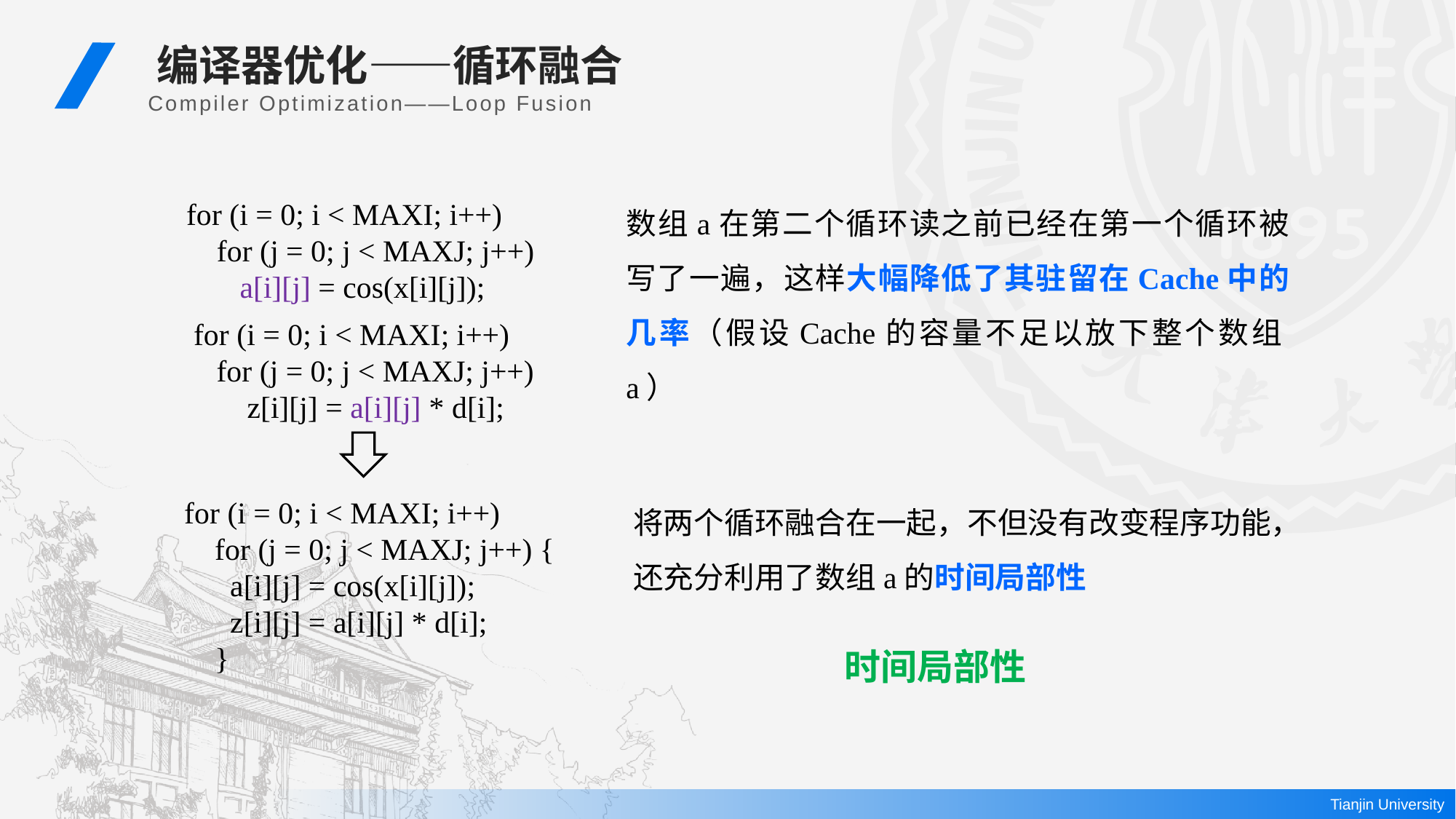

编译器优化——循环融合
  Compiler Optimization——Loop Fusion
数组a在第二个循环读之前已经在第一个循环被写了一遍，这样大幅降低了其驻留在Cache中的几率（假设Cache的容量不足以放下整个数组a）
for (i = 0; i < MAXI; i++)
    for (j = 0; j < MAXJ; j++)
       a[i][j] = cos(x[i][j]);

 for (i = 0; i < MAXI; i++)
    for (j = 0; j < MAXJ; j++)
        z[i][j] = a[i][j] * d[i];

将两个循环融合在一起，不但没有改变程序功能，还充分利用了数组a的时间局部性
for (i = 0; i < MAXI; i++)
    for (j = 0; j < MAXJ; j++) {
      a[i][j] = cos(x[i][j]);
      z[i][j] = a[i][j] * d[i];
    }
时间局部性